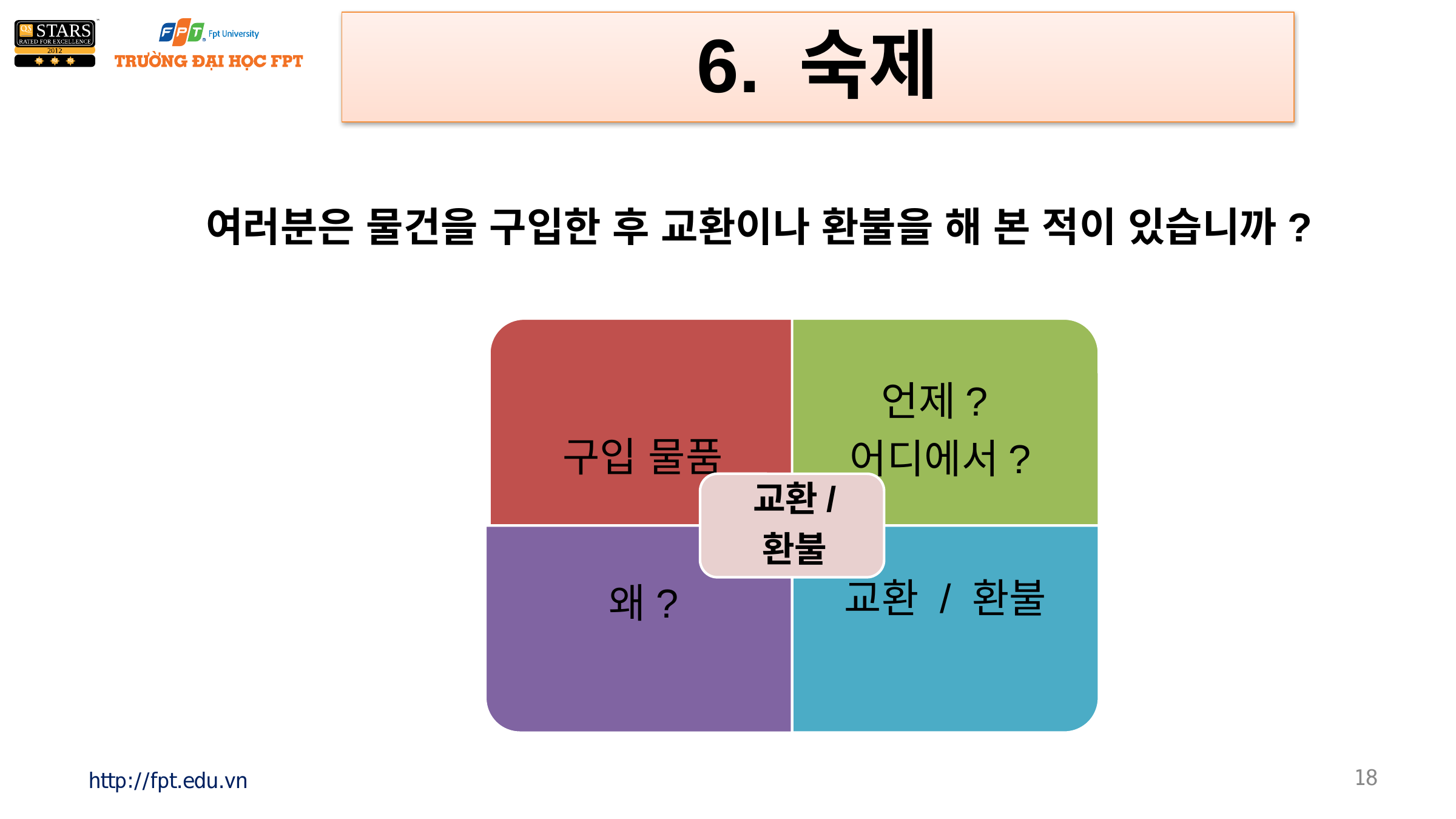

6. 숙제
여러분은 물건을 구입한 후 교환이나 환불을 해 본 적이 있습니까?

구입 물품

언제?
어디에서?
왜?
교환 / 환불
교환/
환불
http://fpt.edu.vn
18